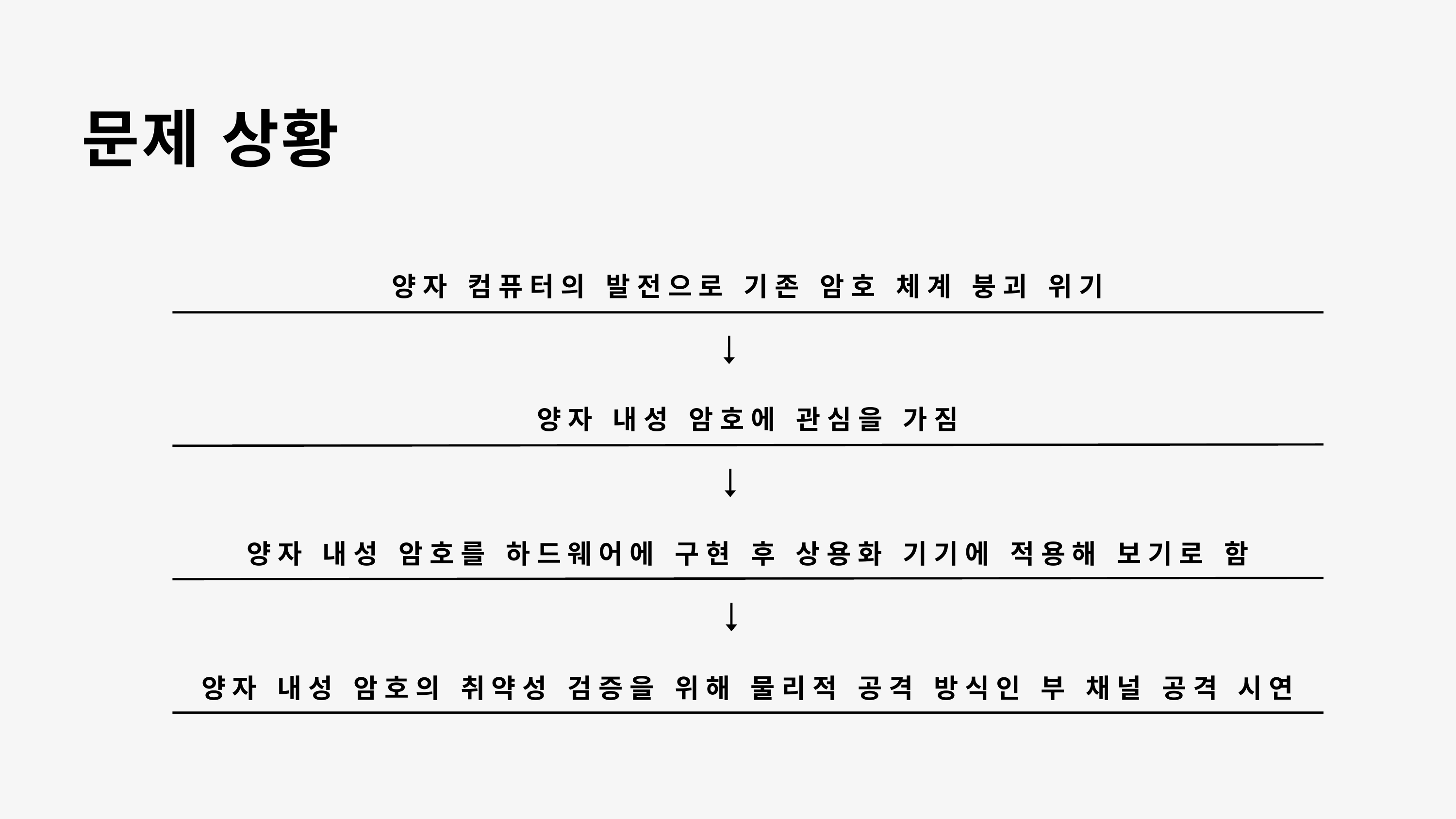

문제 상황
양자 컴퓨터의 발전으로 기존 암호 체계 붕괴 위기

양자 내성 암호에 관심을 가짐

양자 내성 암호를 하드웨어에 구현 후 상용화 기기에 적용해 보기로 함

양자 내성 암호의 취약성 검증을 위해 물리적 공격 방식인 부 채널 공격 시연